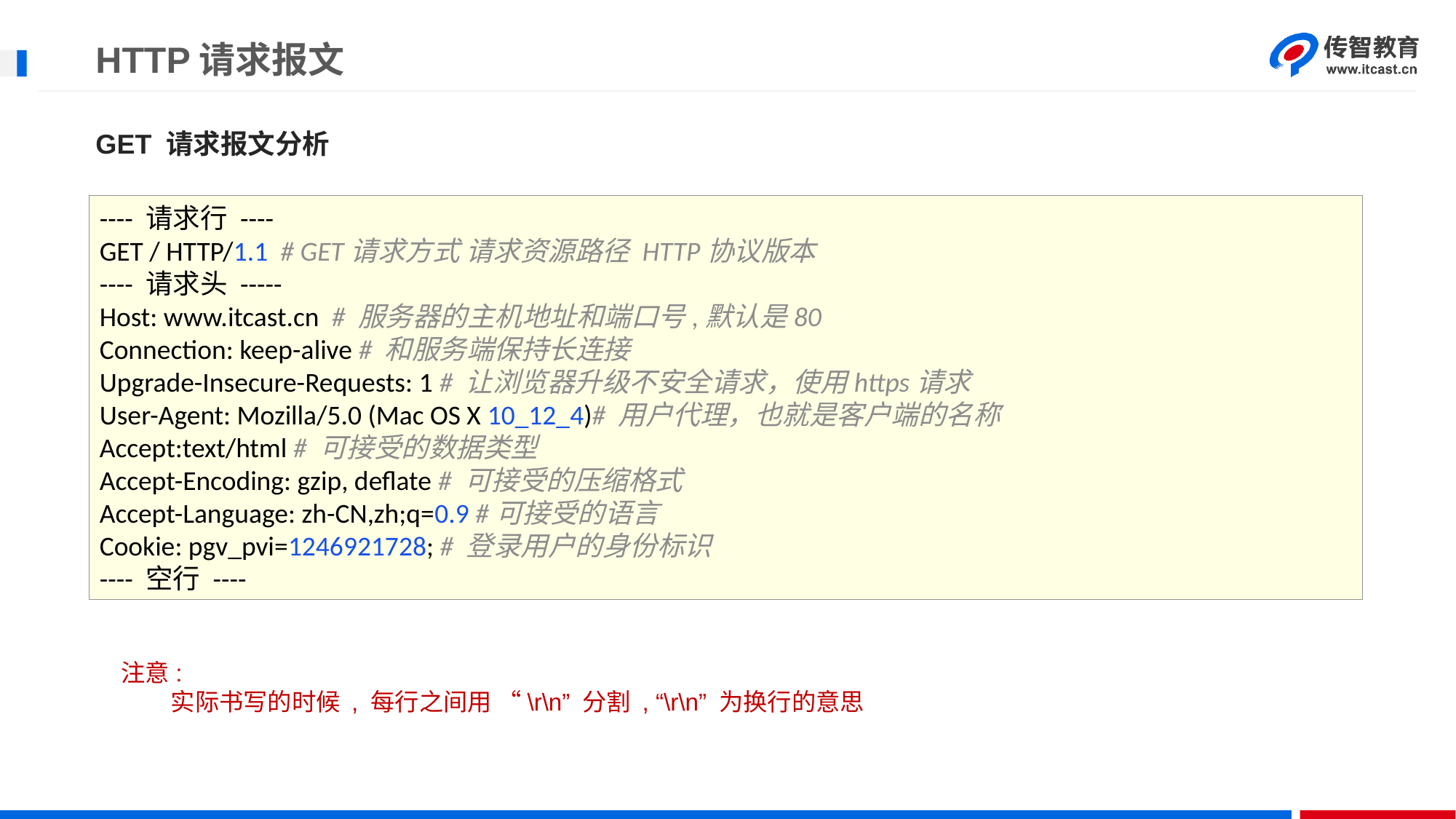

# HTTP请求报文
GET 请求报文分析
---- 请求行 ----
GET / HTTP/1.1  # GET请求方式 请求资源路径 HTTP协议版本
---- 请求头 -----
Host: www.itcast.cn  # 服务器的主机地址和端口号,默认是80
Connection: keep-alive # 和服务端保持长连接
Upgrade-Insecure-Requests: 1 # 让浏览器升级不安全请求，使用https请求
User-Agent: Mozilla/5.0 (Mac OS X 10_12_4)# 用户代理，也就是客户端的名称
Accept:text/html # 可接受的数据类型
Accept-Encoding: gzip, deflate # 可接受的压缩格式
Accept-Language: zh-CN,zh;q=0.9 #可接受的语言
Cookie: pgv_pvi=1246921728; # 登录用户的身份标识
---- 空行 ----

注意:
        实际书写的时候 , 每行之间用 “\r\n” 分割 , “\r\n” 为换行的意思